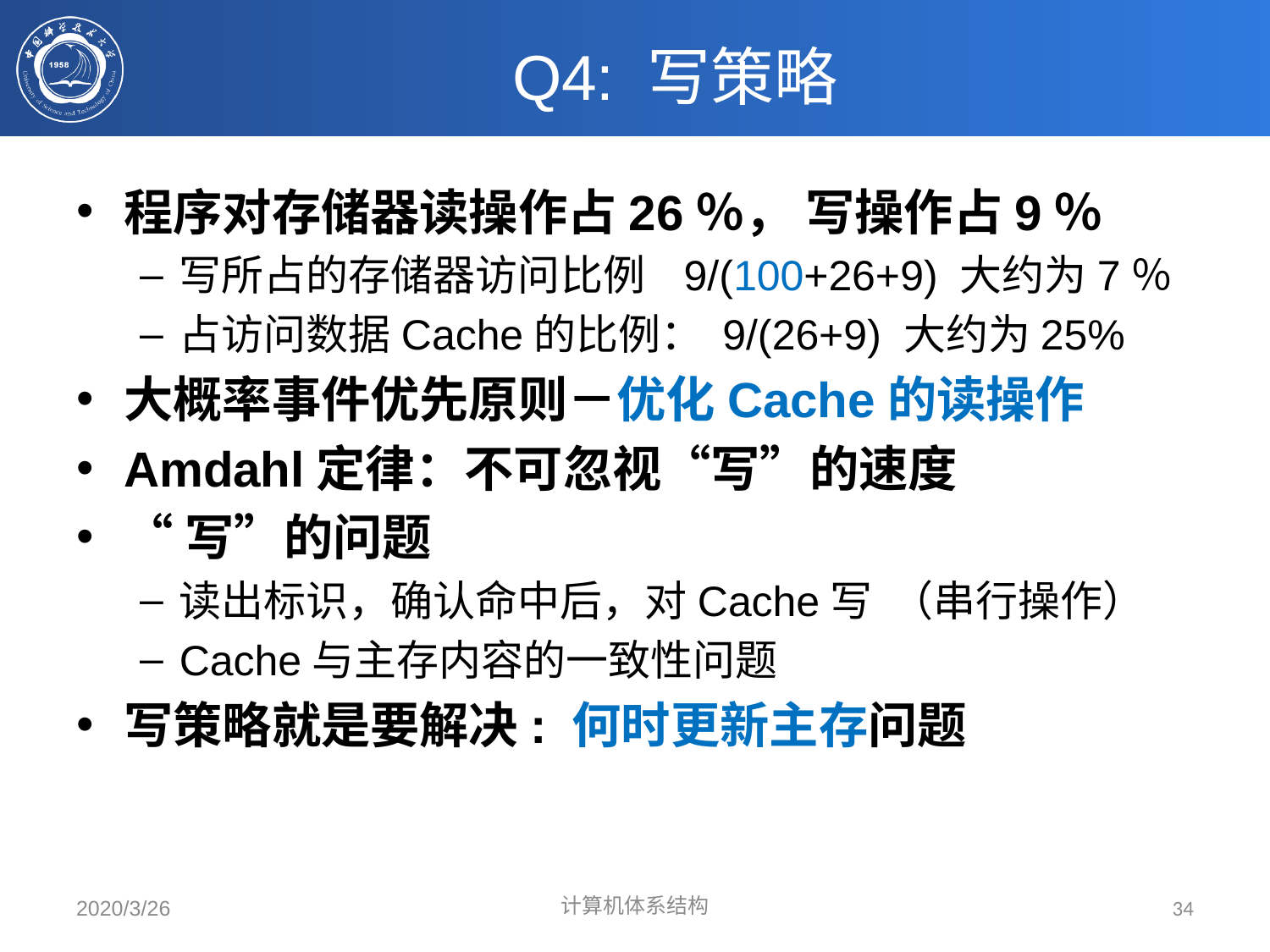

# Q4: 写策略
程序对存储器读操作占26％， 写操作占9％
写所占的存储器访问比例   9/(100+26+9) 大约为7％
占访问数据Cache的比例： 9/(26+9) 大约为25%
大概率事件优先原则－优化Cache的读操作
Amdahl定律：不可忽视“写”的速度
“写”的问题
读出标识，确认命中后，对Cache写  （串行操作）
Cache与主存内容的一致性问题
写策略就是要解决: 何时更新主存问题
2020/3/26
计算机体系结构
34